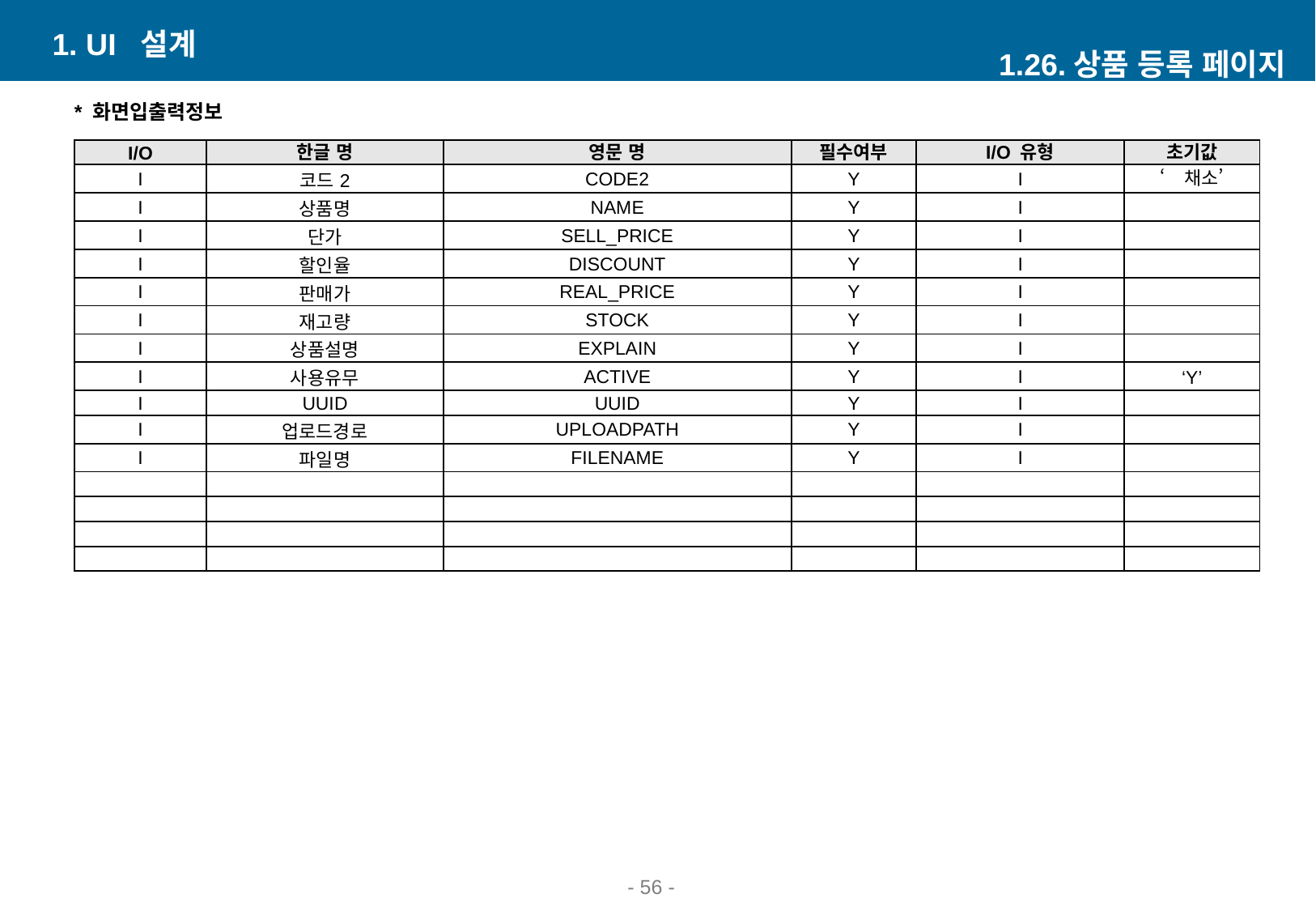

1. UI  설계
1.26.상품 등록 페이지
* 화면입출력정보
| I/O | 한글 명 | 영문 명 | 필수여부 | I/O 유형 | 초기값 |
| --- | --- | --- | --- | --- | --- |
| I | 코드2 | CODE2 | Y | I | ‘채소’ |
| I | 상품명 | NAME | Y | I |  |
| I | 단가 | SELL\_PRICE | Y | I |  |
| I | 할인율 | DISCOUNT | Y | I |  |
| I | 판매가 | REAL\_PRICE | Y | I |  |
| I | 재고량 | STOCK | Y | I |  |
| I | 상품설명 | EXPLAIN | Y | I |  |
| I | 사용유무 | ACTIVE | Y | I | ‘Y’ |
| I | UUID | UUID | Y | I |  |
| I | 업로드경로 | UPLOADPATH | Y | I |  |
| I | 파일명 | FILENAME | Y | I |  |
|  |  |  |  |  |  |
|  |  |  |  |  |  |
|  |  |  |  |  |  |
|  |  |  |  |  |  |
- 56 -